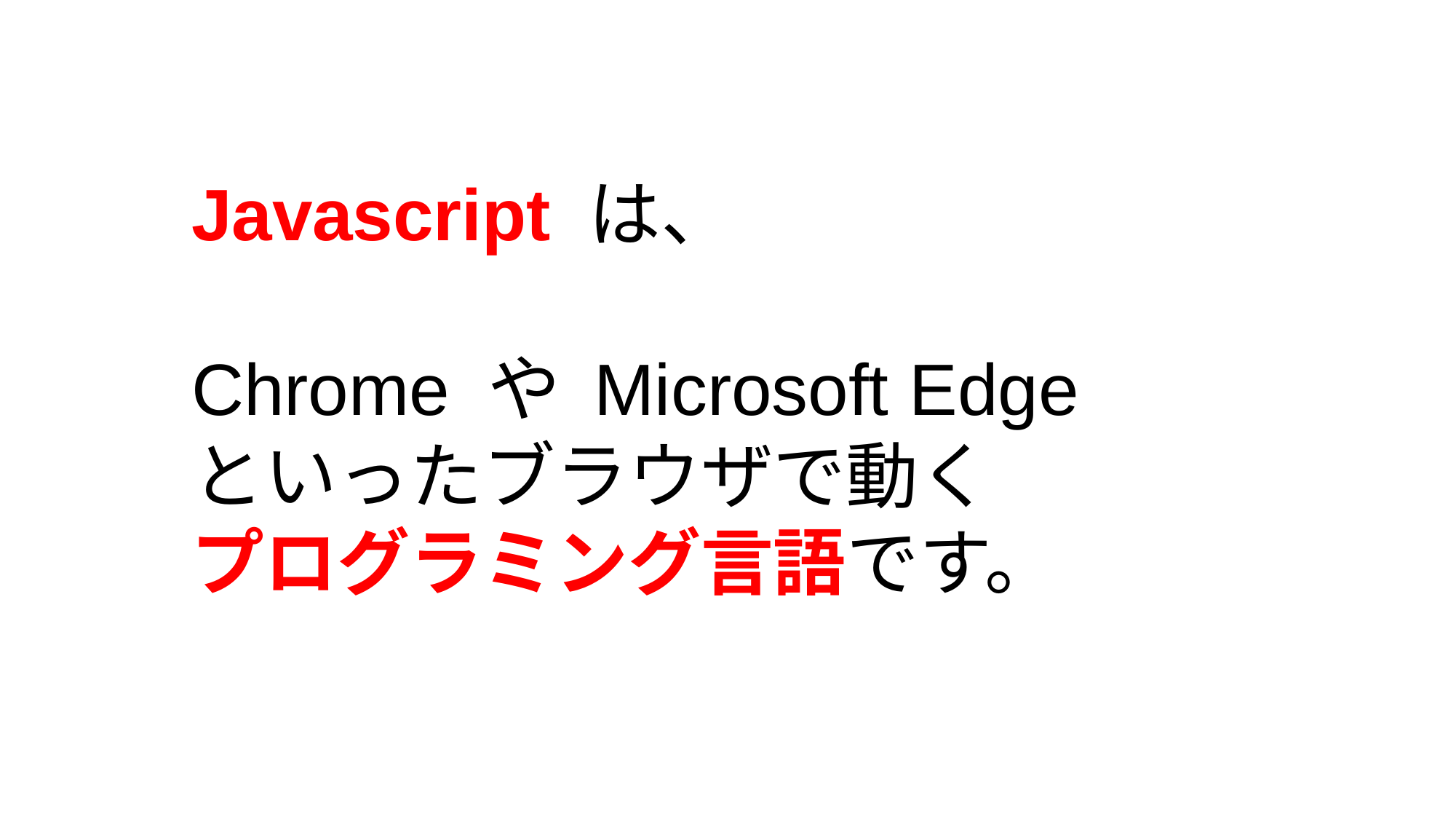

Javascript は、

Chrome や Microsoft Edge
といったブラウザで動く
プログラミング言語です。